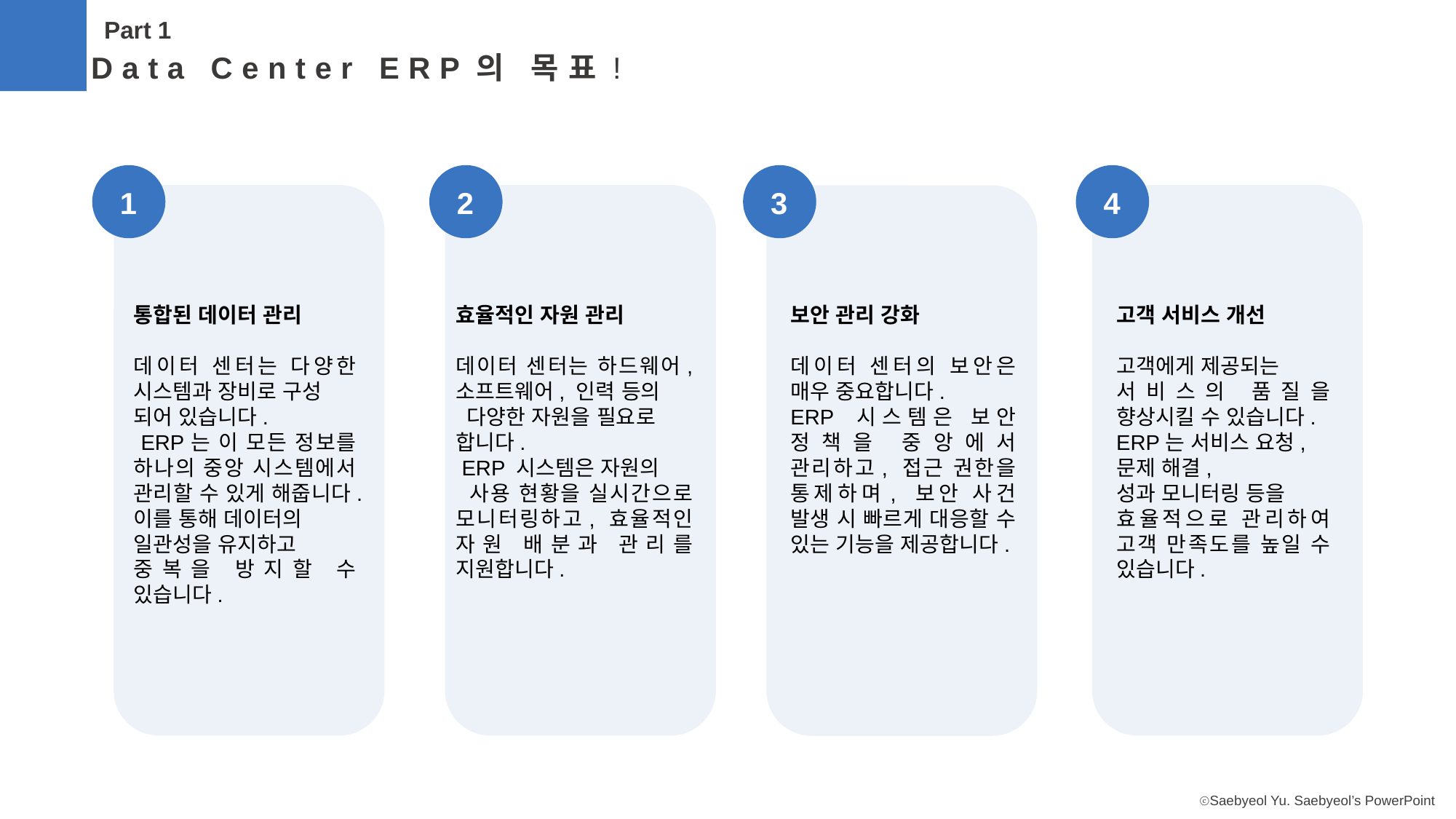

Part 1
Data Center ERP의 목표!

1
1
2
3
4

통합된 데이터 관리

데이터 센터는 다양한 시스템과 장비로 구성
되어 있습니다.
 ERP는 이 모든 정보를 하나의 중앙 시스템에서 관리할 수 있게 해줍니다.
이를 통해 데이터의
일관성을 유지하고
중복을 방지할 수 있습니다.
효율적인 자원 관리

데이터 센터는 하드웨어, 소프트웨어, 인력 등의
 다양한 자원을 필요로
합니다.
 ERP 시스템은 자원의
 사용 현황을 실시간으로 모니터링하고, 효율적인 자원 배분과 관리를 지원합니다.
보안 관리 강화

데이터 센터의 보안은 매우 중요합니다.
ERP 시스템은 보안 정책을 중앙에서 관리하고, 접근 권한을 통제하며, 보안 사건 발생 시 빠르게 대응할 수 있는 기능을 제공합니다.
고객 서비스 개선

고객에게 제공되는
서비스의 품질을 향상시킬 수 있습니다.
ERP는 서비스 요청,
문제 해결,
성과 모니터링 등을
효율적으로 관리하여 고객 만족도를 높일 수 있습니다.